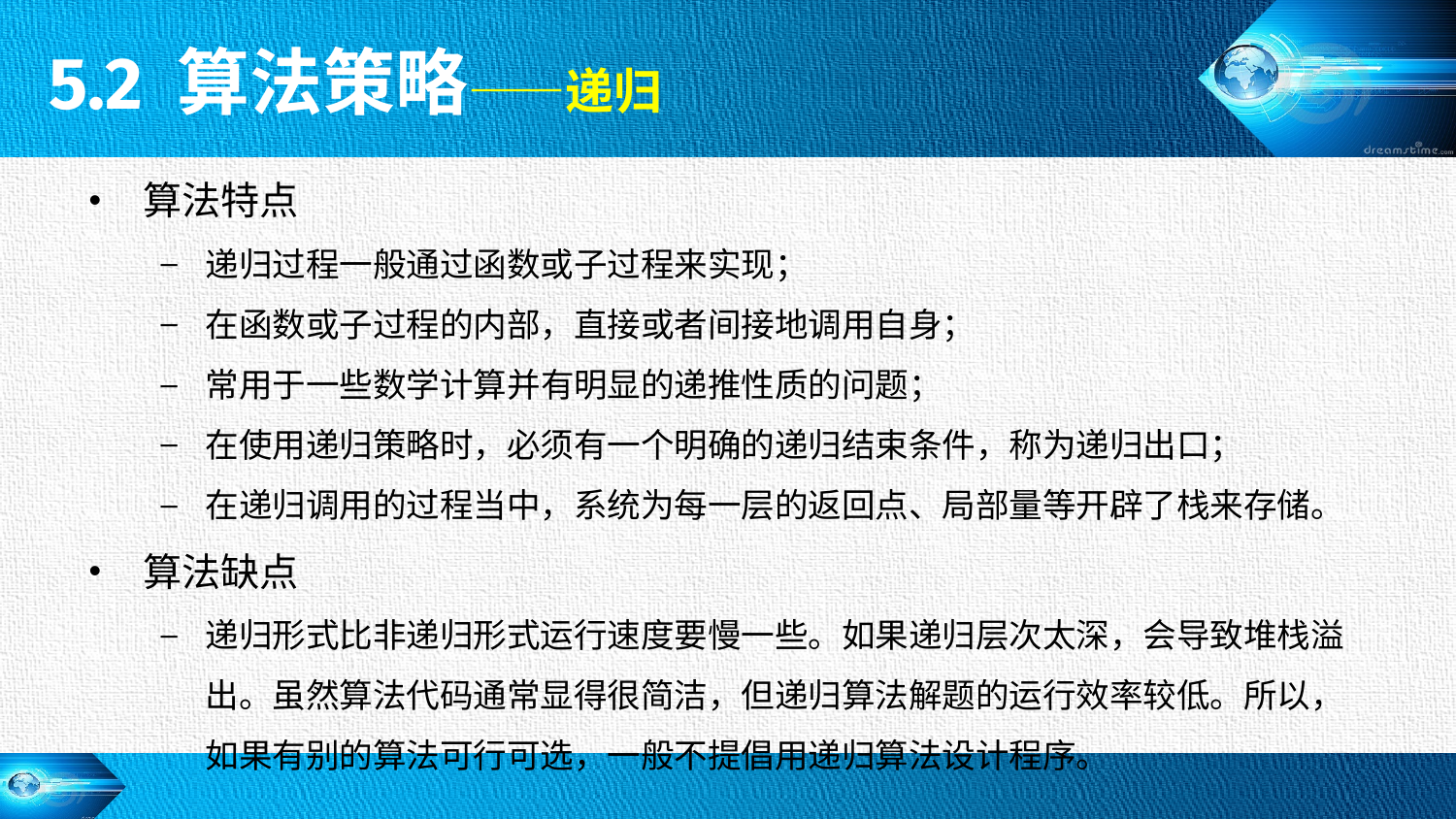

5.2 算法策略——递归
算法特点
递归过程一般通过函数或子过程来实现；
在函数或子过程的内部，直接或者间接地调用自身；
常用于一些数学计算并有明显的递推性质的问题；
在使用递归策略时，必须有一个明确的递归结束条件，称为递归出口；
在递归调用的过程当中，系统为每一层的返回点、局部量等开辟了栈来存储。
算法缺点
递归形式比非递归形式运行速度要慢一些。如果递归层次太深，会导致堆栈溢出。虽然算法代码通常显得很简洁，但递归算法解题的运行效率较低。所以，如果有别的算法可行可选，一般不提倡用递归算法设计程序。